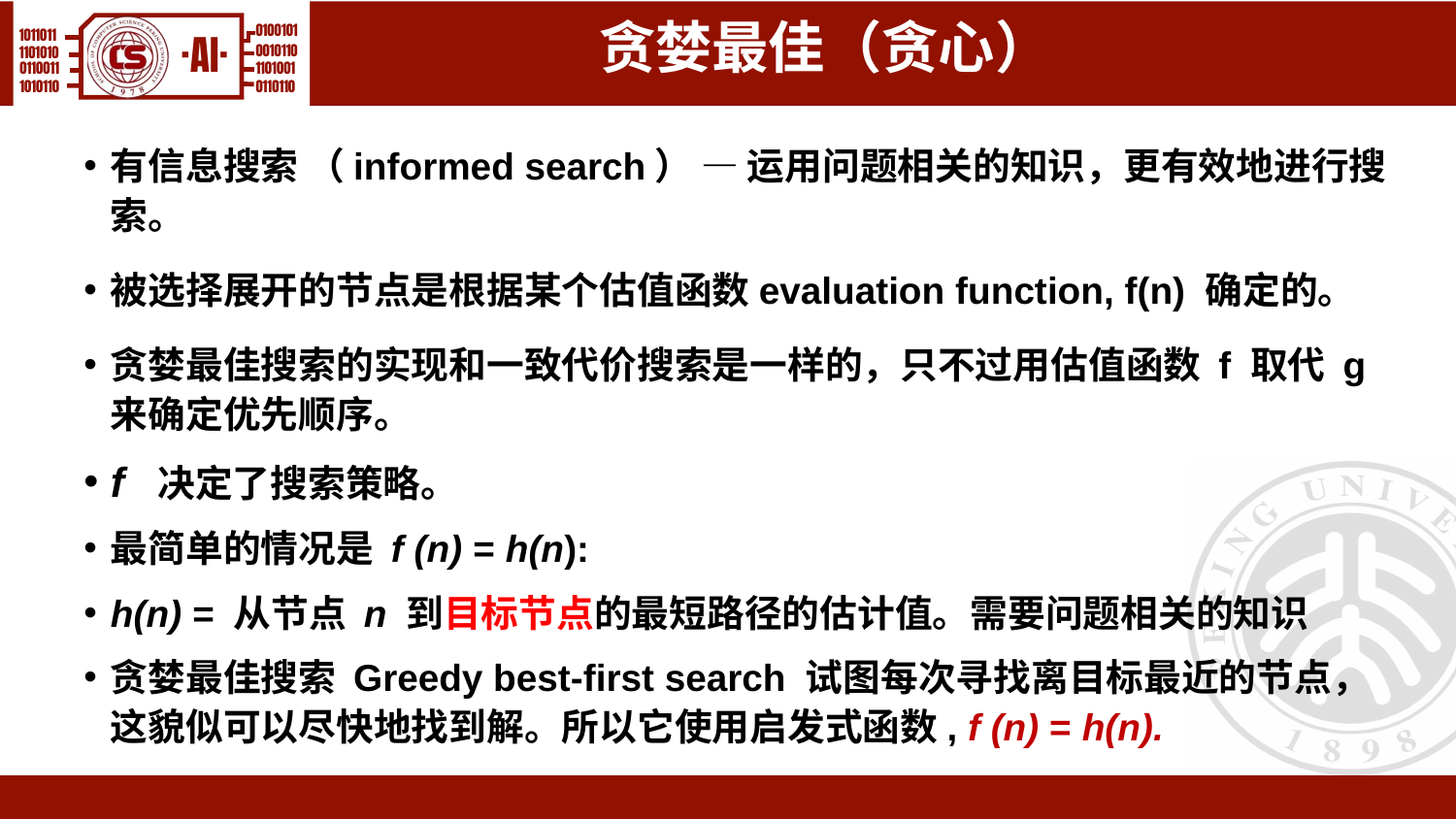

# 贪婪最佳（贪心）
有信息搜索 （informed search） — 运用问题相关的知识，更有效地进行搜索。
被选择展开的节点是根据某个估值函数evaluation function, f(n) 确定的。
贪婪最佳搜索的实现和一致代价搜索是一样的，只不过用估值函数 f 取代 g 来确定优先顺序。
f  决定了搜索策略。
最简单的情况是 f (n) = h(n):
h(n) = 从节点 n 到目标节点的最短路径的估计值。需要问题相关的知识
贪婪最佳搜索 Greedy best-first search 试图每次寻找离目标最近的节点，这貌似可以尽快地找到解。所以它使用启发式函数, f (n) = h(n).